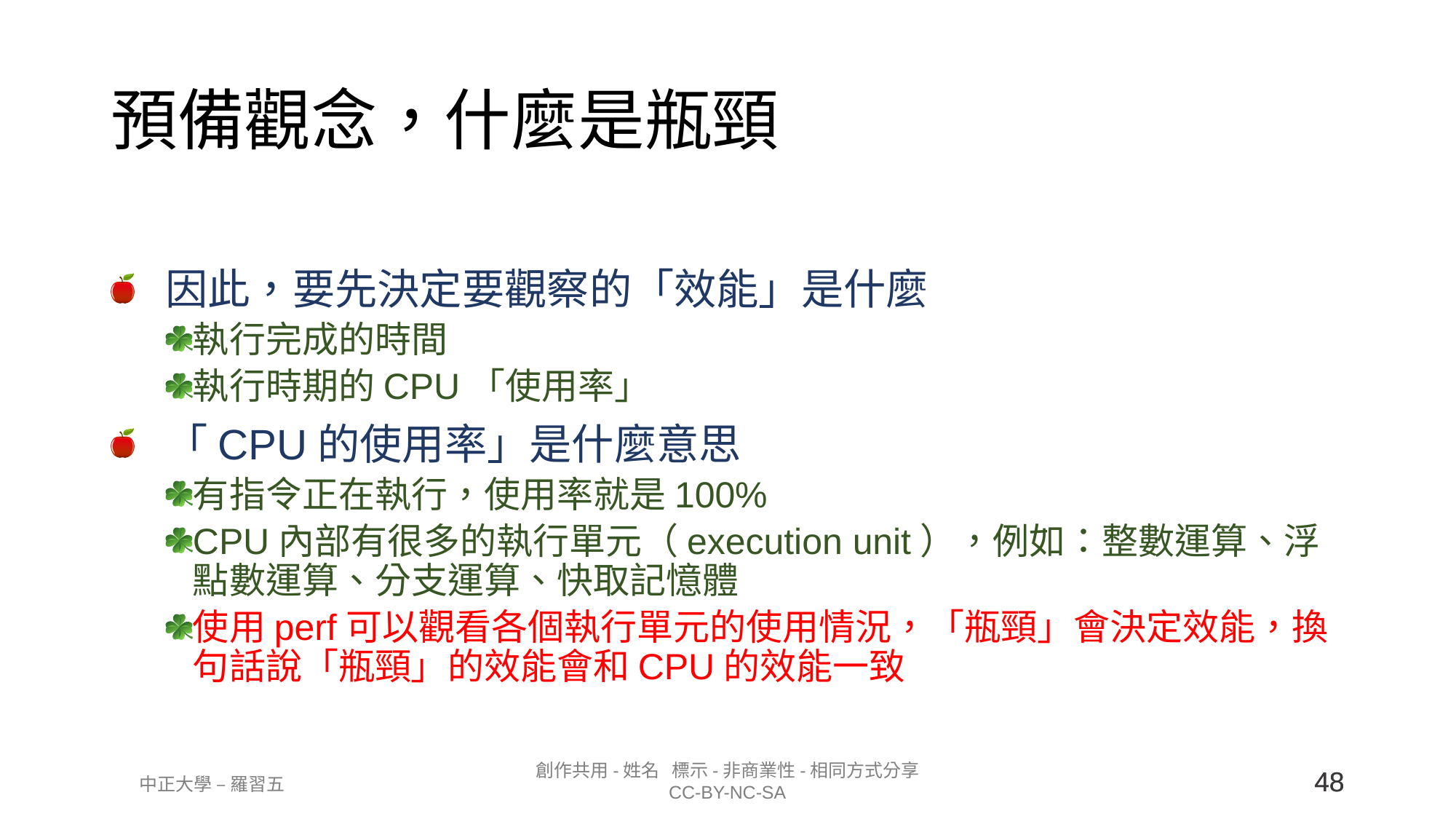

# 預備觀念，什麼是瓶頸
因此，要先決定要觀察的「效能」是什麼
執行完成的時間
執行時期的CPU「使用率」
「CPU的使用率」是什麼意思
有指令正在執行，使用率就是100%
CPU內部有很多的執行單元（execution unit），例如：整數運算、浮點數運算、分支運算、快取記憶體
使用perf可以觀看各個執行單元的使用情況，「瓶頸」會決定效能，換句話說「瓶頸」的效能會和CPU的效能一致